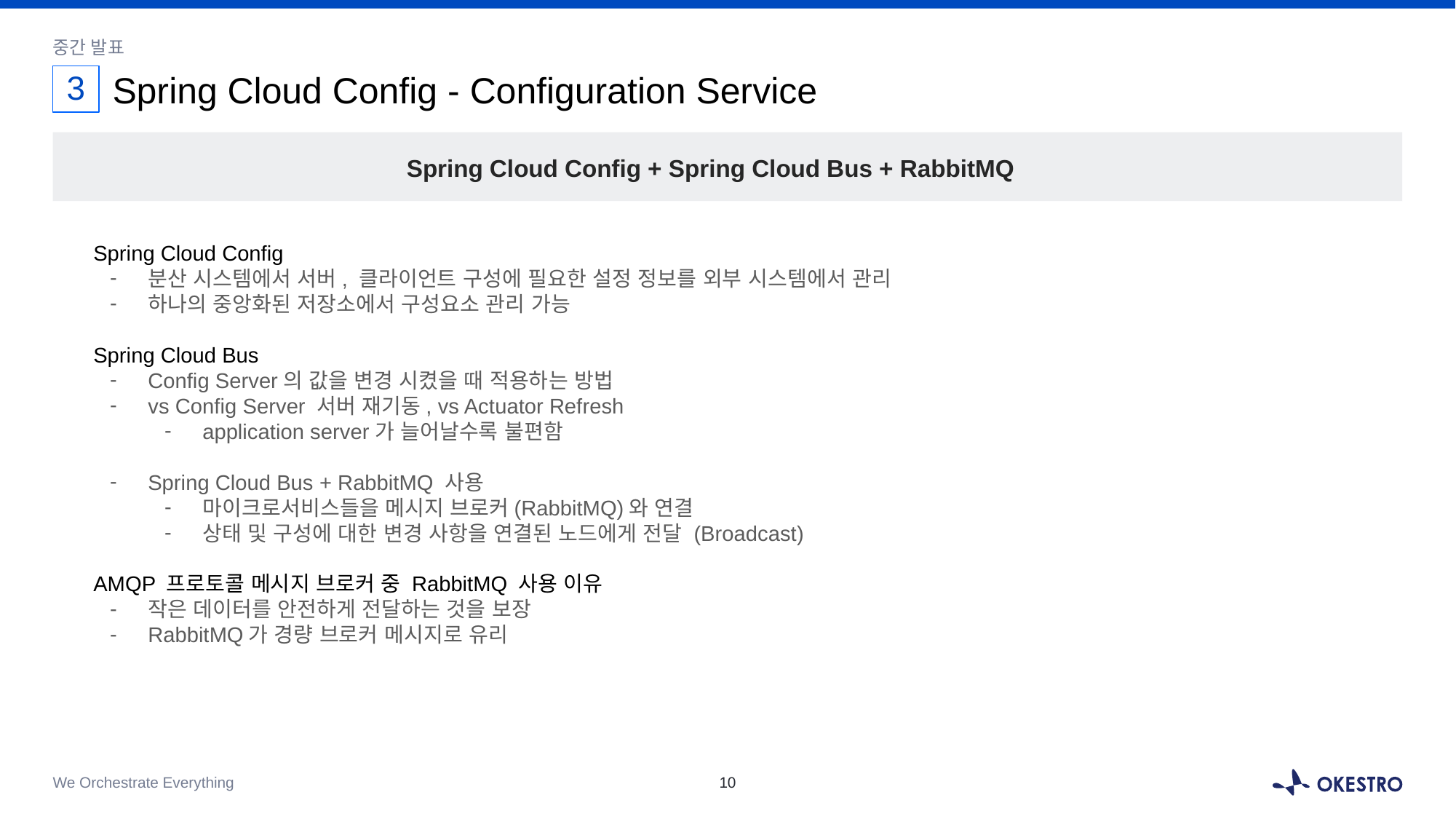

중간 발표
3
# Spring Cloud Config - Configuration Service
Spring Cloud Config + Spring Cloud Bus + RabbitMQ
Spring Cloud Config
분산 시스템에서 서버, 클라이언트 구성에 필요한 설정 정보를 외부 시스템에서 관리
하나의 중앙화된 저장소에서 구성요소 관리 가능

Spring Cloud Bus
Config Server의 값을 변경 시켰을 때 적용하는 방법
vs Config Server 서버 재기동, vs Actuator Refresh
application server가 늘어날수록 불편함
Spring Cloud Bus + RabbitMQ 사용
마이크로서비스들을 메시지 브로커(RabbitMQ)와 연결
상태 및 구성에 대한 변경 사항을 연결된 노드에게 전달 (Broadcast)

AMQP 프로토콜 메시지 브로커 중 RabbitMQ 사용 이유
작은 데이터를 안전하게 전달하는 것을 보장
RabbitMQ가 경량 브로커 메시지로 유리